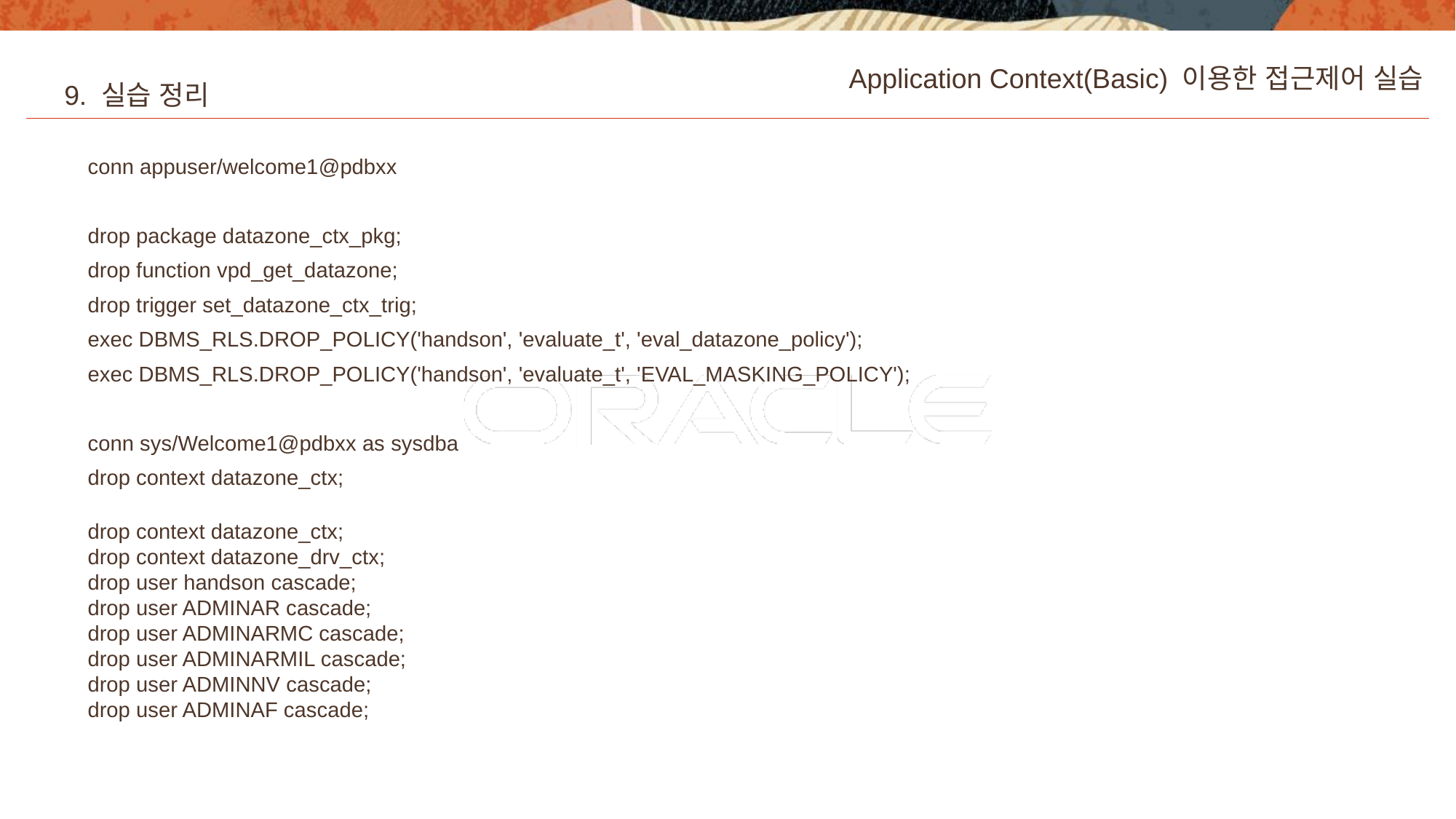

Application Context(Basic) 이용한 접근제어 실습
9. 실습 정리
conn appuser/welcome1@pdbxx

drop package datazone_ctx_pkg;
drop function vpd_get_datazone;
drop trigger set_datazone_ctx_trig;
exec DBMS_RLS.DROP_POLICY('handson', 'evaluate_t', 'eval_datazone_policy');
exec DBMS_RLS.DROP_POLICY('handson', 'evaluate_t', 'EVAL_MASKING_POLICY');

conn sys/Welcome1@pdbxx as sysdba
drop context datazone_ctx;
drop context datazone_ctx;
drop context datazone_drv_ctx;
drop user handson cascade;
drop user ADMINAR cascade;
drop user ADMINARMC cascade;
drop user ADMINARMIL cascade;
drop user ADMINNV cascade;
drop user ADMINAF cascade;
37
Copyright © 2020, Oracle and/or its affiliates. All rights reserved.